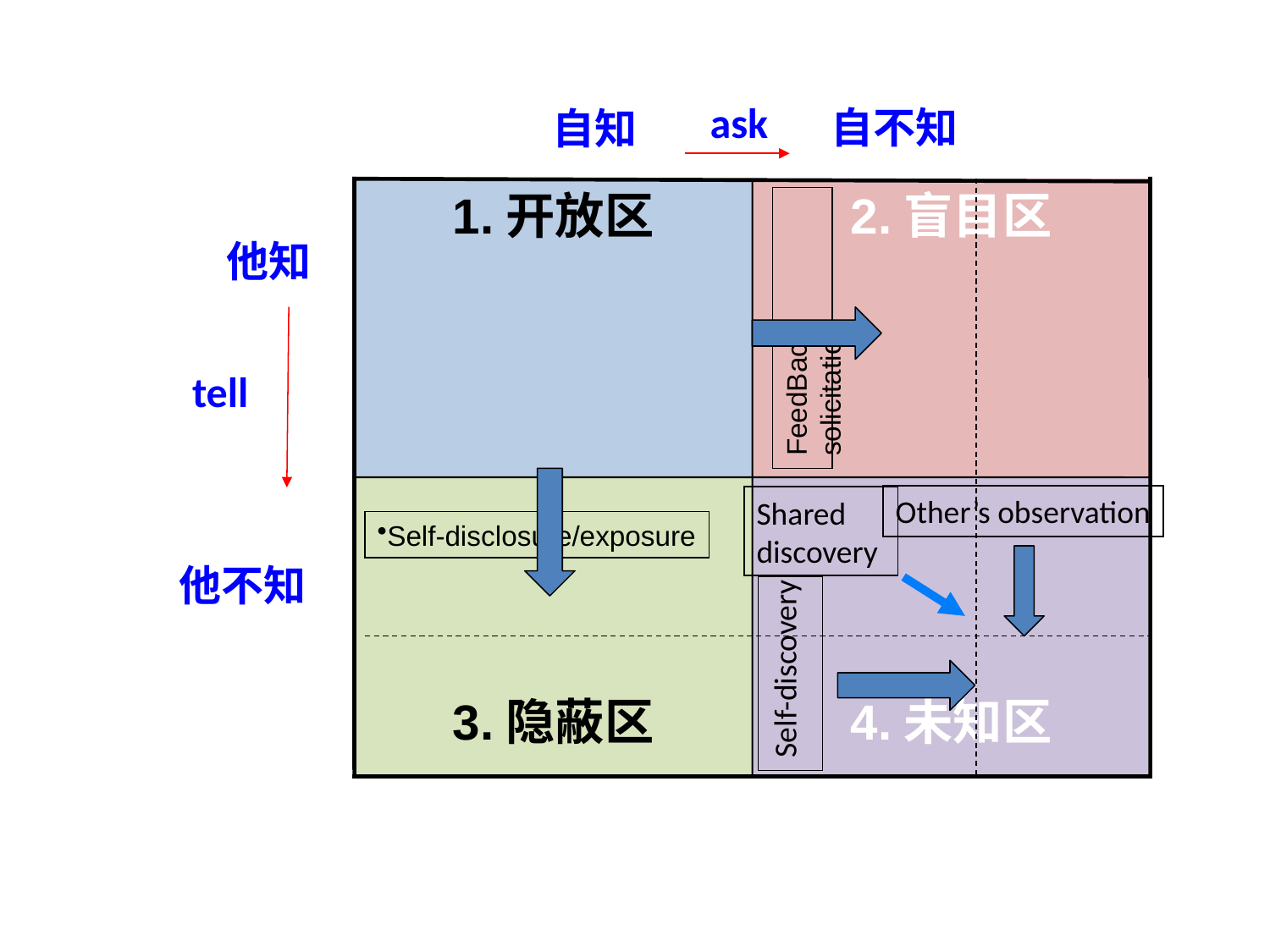

ask
自不知
自知
1.开放区

2.盲目区

他知

3.隐蔽区

4.未知区
他不知

FeedBack solicitation

tell

Other’s observation
Shared discovery
Self-disclosure/exposure

Self-discovery